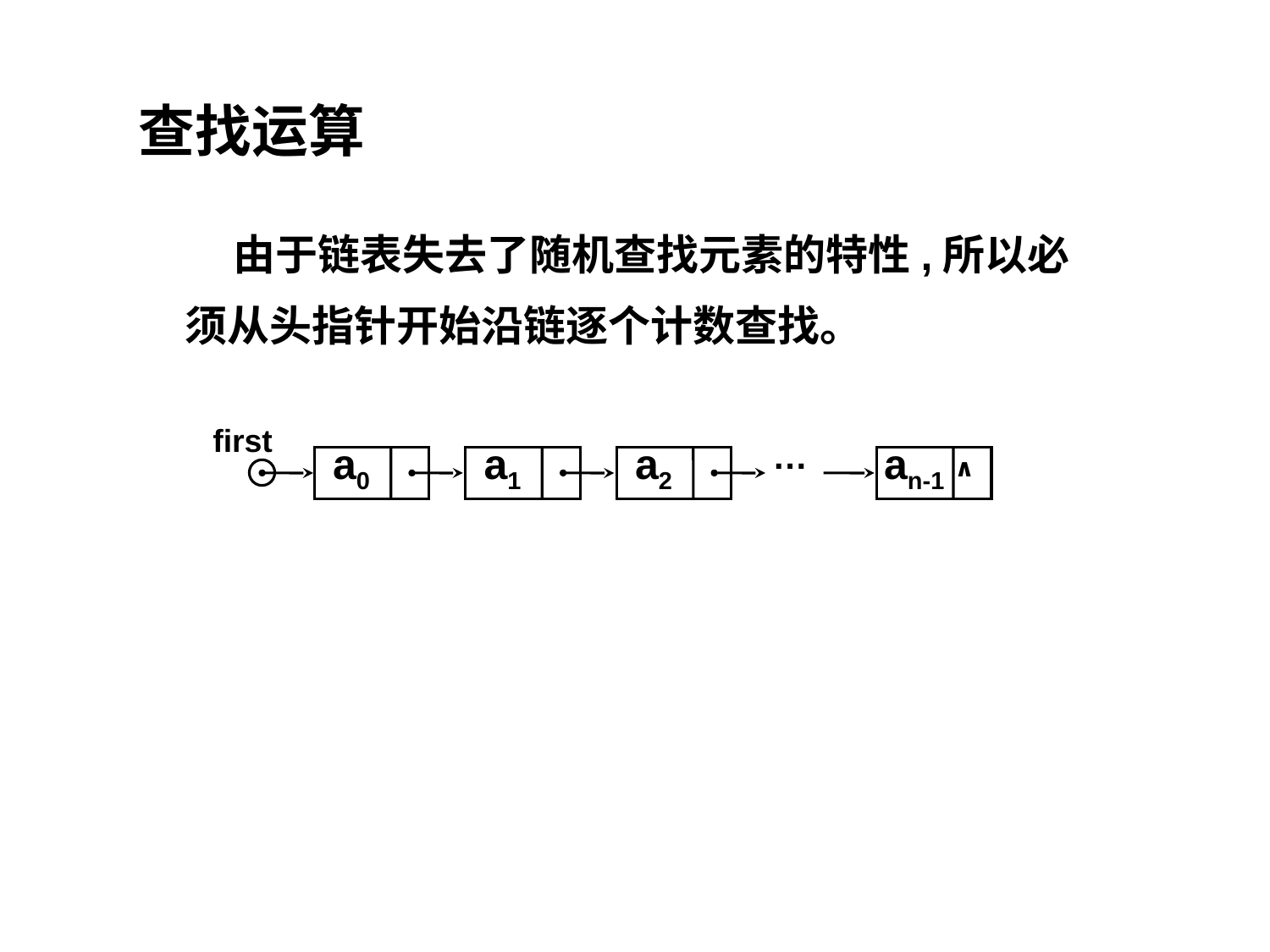

查找运算
    由于链表失去了随机查找元素的特性,所以必须从头指针开始沿链逐个计数查找。
first
…
a0
a1
a2
an-1

∧